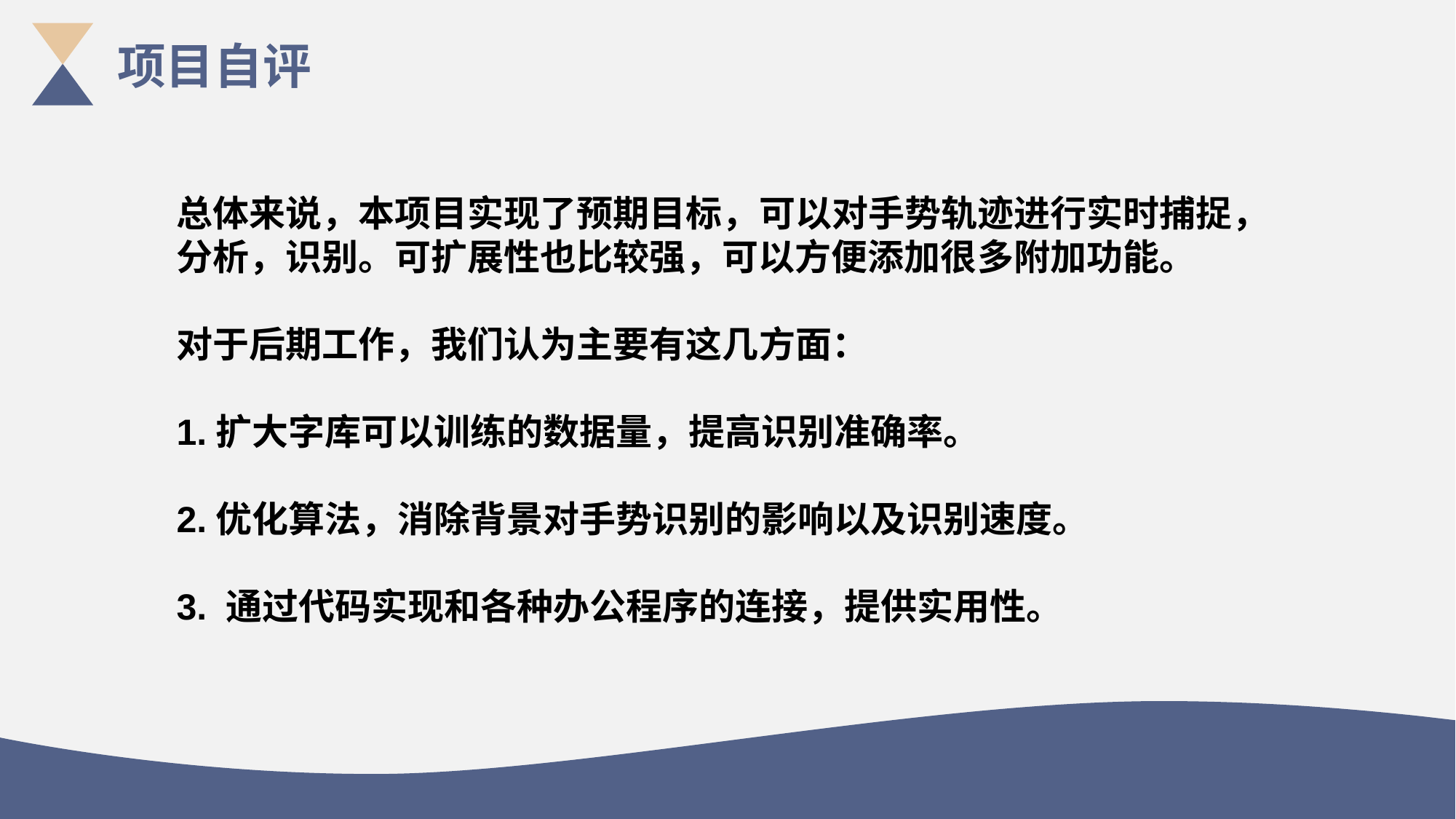

项目自评
总体来说，本项目实现了预期目标，可以对手势轨迹进行实时捕捉，分析，识别。可扩展性也比较强，可以方便添加很多附加功能。

对于后期工作，我们认为主要有这几方面：

1.扩大字库可以训练的数据量，提高识别准确率。

2.优化算法，消除背景对手势识别的影响以及识别速度。

3. 通过代码实现和各种办公程序的连接，提供实用性。